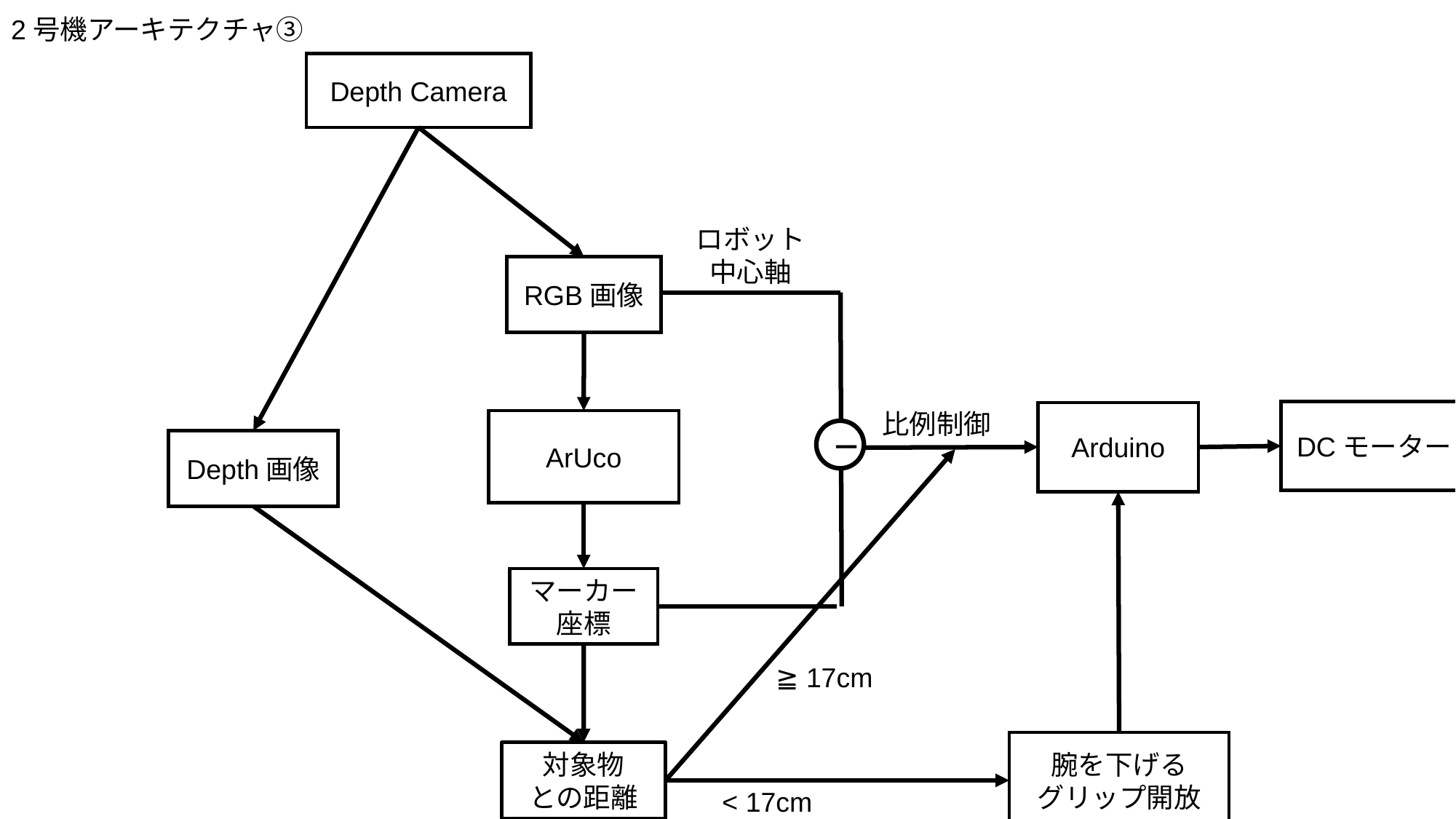

2号機アーキテクチャ③
Depth Camera
ロボット
中心軸
RGB画像
比例制御
DCモーター
Arduino
ArUco
−
Depth画像
マーカー座標
≧ 17cm
腕を下げる
グリップ開放
対象物
との距離
< 17cm
②